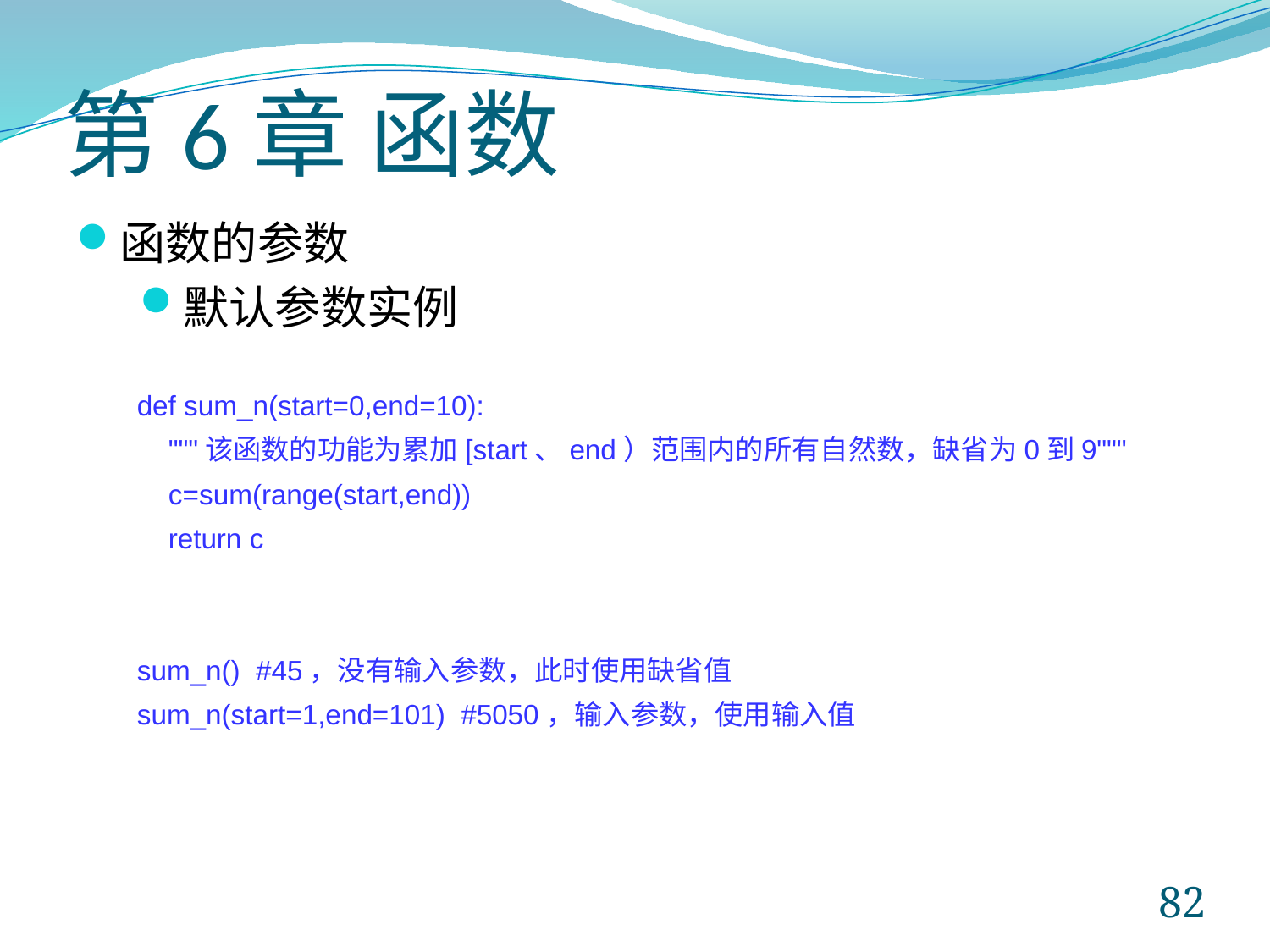

# 第6章 函数
函数的参数
默认参数实例

def sum_n(start=0,end=10):
    """该函数的功能为累加[start、end）范围内的所有自然数，缺省为0到9"""
    c=sum(range(start,end))
    return c

sum_n()  #45，没有输入参数，此时使用缺省值
sum_n(start=1,end=101)  #5050，输入参数，使用输入值
82